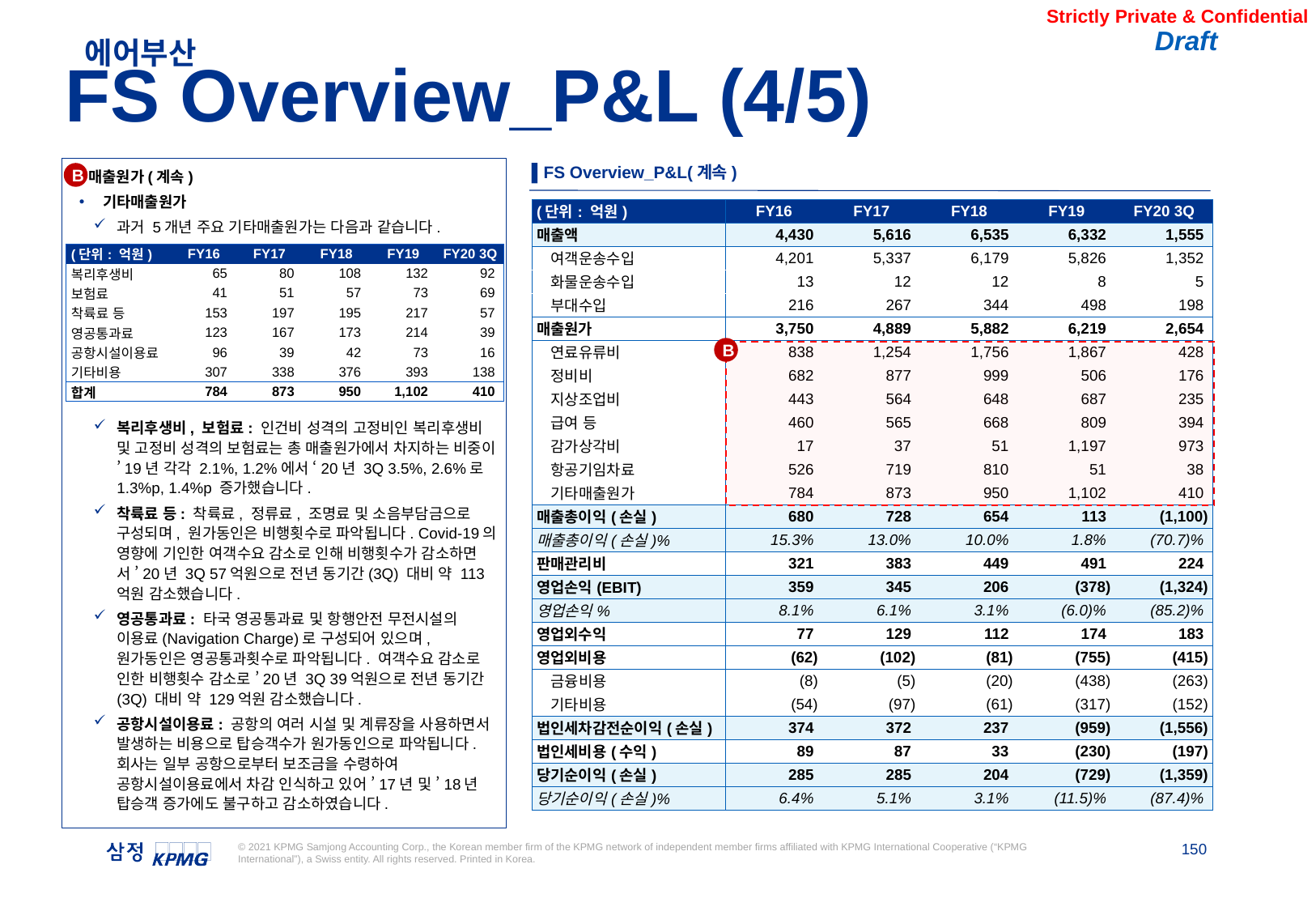

에어부산
FS Overview_P&L (4/5)
▌FS Overview_P&L(계속)

매출원가(계속)
기타매출원가
과거 5개년 주요 기타매출원가는 다음과 같습니다.

복리후생비, 보험료: 인건비 성격의 고정비인 복리후생비 및 고정비 성격의 보험료는 총 매출원가에서 차지하는 비중이 ’19년 각각 2.1%, 1.2%에서 ‘20년 3Q 3.5%, 2.6%로 1.3%p, 1.4%p 증가했습니다.
착륙료 등: 착륙료, 정류료, 조명료 및 소음부담금으로 구성되며, 원가동인은 비행횟수로 파악됩니다. Covid-19의 영향에 기인한 여객수요 감소로 인해 비행횟수가 감소하면서 ’20년 3Q 57억원으로 전년 동기간(3Q) 대비 약 113억원 감소했습니다.
영공통과료: 타국 영공통과료 및 항행안전 무전시설의 이용료(Navigation Charge)로 구성되어 있으며, 원가동인은 영공통과횟수로 파악됩니다. 여객수요 감소로 인한 비행횟수 감소로 ’20년 3Q 39억원으로 전년 동기간(3Q) 대비 약 129억원 감소했습니다.
공항시설이용료: 공항의 여러 시설 및 계류장을 사용하면서 발생하는 비용으로 탑승객수가 원가동인으로 파악됩니다. 회사는 일부 공항으로부터 보조금을 수령하여 공항시설이용료에서 차감 인식하고 있어 ’17년 및 ’18년 탑승객 증가에도 불구하고 감소하였습니다.

B
| (단위: 억원) | FY16 | FY17 | FY18 | FY19 | FY20 3Q |
| --- | --- | --- | --- | --- | --- |
| 매출액 | 4,430 | 5,616 | 6,535 | 6,332 | 1,555 |
| 여객운송수입 | 4,201 | 5,337 | 6,179 | 5,826 | 1,352 |
| 화물운송수입 | 13 | 12 | 12 | 8 | 5 |
| 부대수입 | 216 | 267 | 344 | 498 | 198 |
| 매출원가 | 3,750 | 4,889 | 5,882 | 6,219 | 2,654 |
| 연료유류비 | 838 | 1,254 | 1,756 | 1,867 | 428 |
| 정비비 | 682 | 877 | 999 | 506 | 176 |
| 지상조업비 | 443 | 564 | 648 | 687 | 235 |
| 급여 등 | 460 | 565 | 668 | 809 | 394 |
| 감가상각비 | 17 | 37 | 51 | 1,197 | 973 |
| 항공기임차료 | 526 | 719 | 810 | 51 | 38 |
| 기타매출원가 | 784 | 873 | 950 | 1,102 | 410 |
| 매출총이익(손실) | 680 | 728 | 654 | 113 | (1,100) |
| 매출총이익(손실)% | 15.3% | 13.0% | 10.0% | 1.8% | (70.7)% |
| 판매관리비 | 321 | 383 | 449 | 491 | 224 |
| 영업손익(EBIT) | 359 | 345 | 206 | (378) | (1,324) |
| 영업손익% | 8.1% | 6.1% | 3.1% | (6.0)% | (85.2)% |
| 영업외수익 | 77 | 129 | 112 | 174 | 183 |
| 영업외비용 | (62) | (102) | (81) | (755) | (415) |
| 금융비용 | (8) | (5) | (20) | (438) | (263) |
| 기타비용 | (54) | (97) | (61) | (317) | (152) |
| 법인세차감전순이익(손실) | 374 | 372 | 237 | (959) | (1,556) |
| 법인세비용(수익) | 89 | 87 | 33 | (230) | (197) |
| 당기순이익(손실) | 285 | 285 | 204 | (729) | (1,359) |
| 당기순이익(손실)% | 6.4% | 5.1% | 3.1% | (11.5)% | (87.4)% |
| (단위: 억원) | FY16 | FY17 | FY18 | FY19 | FY20 3Q |
| --- | --- | --- | --- | --- | --- |
| 복리후생비 | 65 | 80 | 108 | 132 | 92 |
| 보험료 | 41 | 51 | 57 | 73 | 69 |
| 착륙료 등 | 153 | 197 | 195 | 217 | 57 |
| 영공통과료 | 123 | 167 | 173 | 214 | 39 |
| 공항시설이용료 | 96 | 39 | 42 | 73 | 16 |
| 기타비용 | 307 | 338 | 376 | 393 | 138 |
| 합계 | 784 | 873 | 950 | 1,102 | 410 |
B